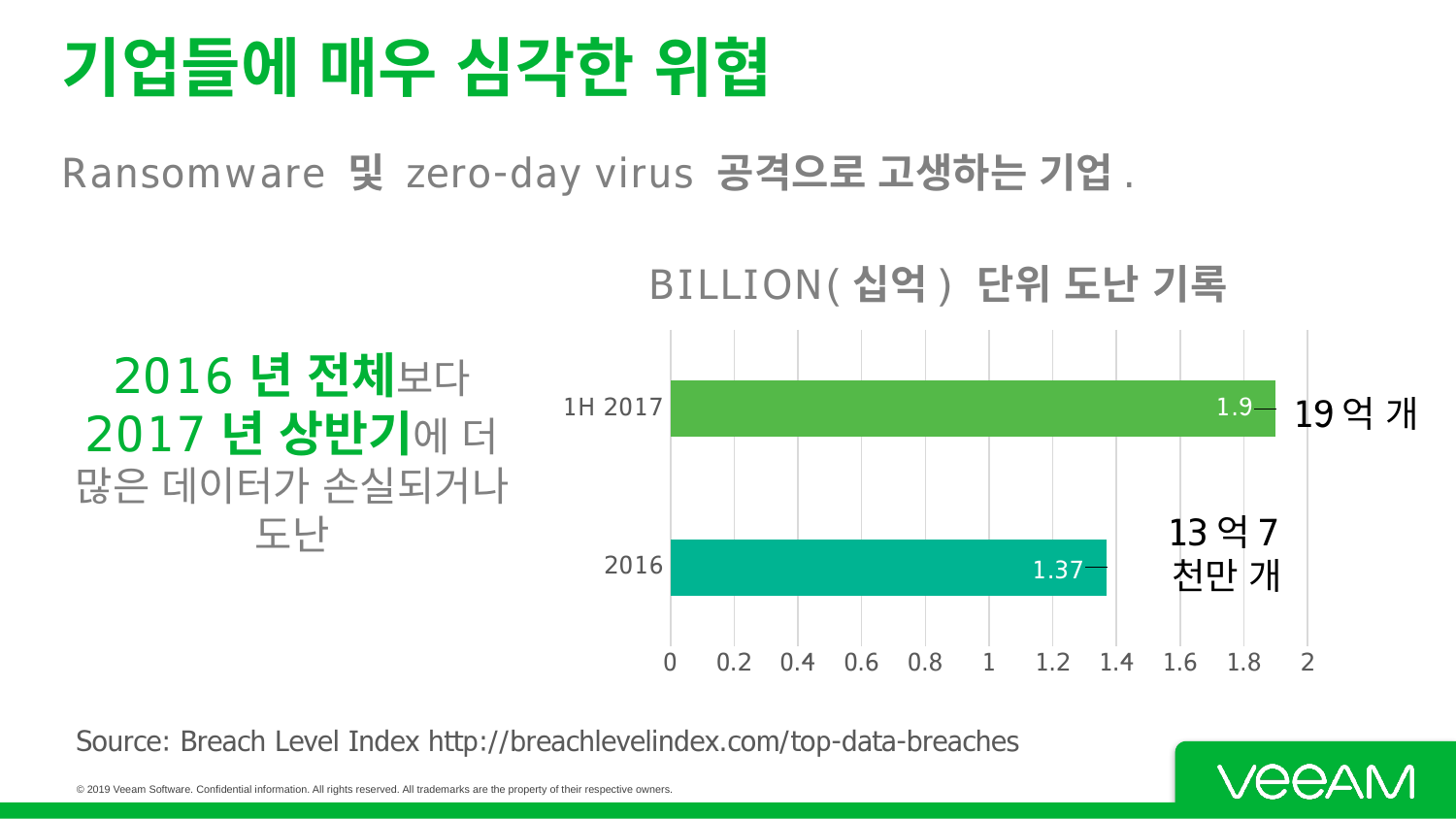

# 기업들에 매우 심각한 위협
Ransomware 및 zero-day virus 공격으로 고생하는 기업.

### Chart: BILLION(십억) 단위 도난 기록

| Category | Series 1 |
|---|---|
| 2016 | 1.37 |
| 1H 2017 | 1.9 |
2016년 전체보다 2017년 상반기에 더 많은 데이터가 손실되거나 도난
19억 개
13억7천만 개
Source: Breach Level Index http://breachlevelindex.com/top-data-breaches